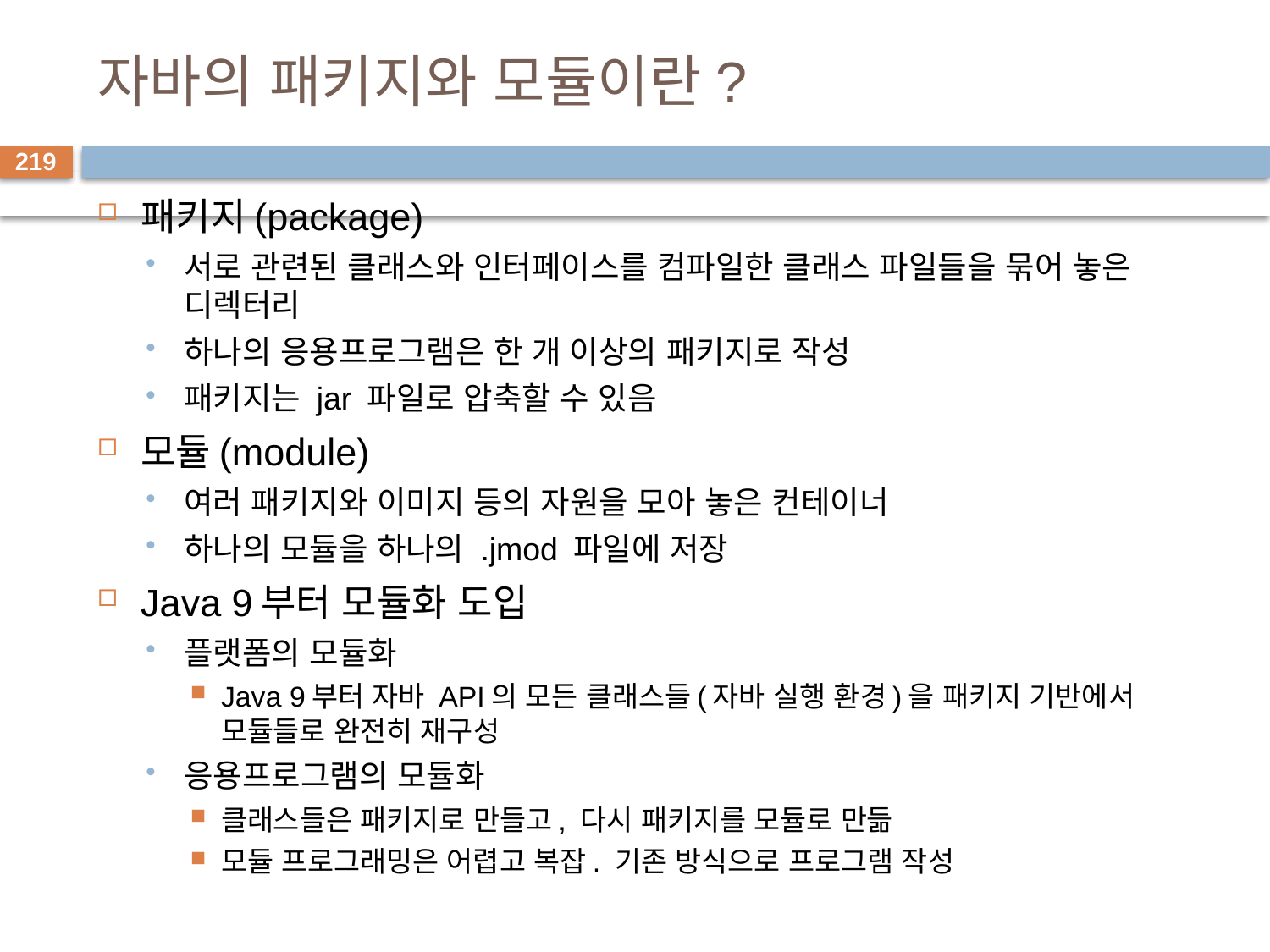

# 자바의 패키지와 모듈이란?
219
패키지(package)
서로 관련된 클래스와 인터페이스를 컴파일한 클래스 파일들을 묶어 놓은 디렉터리
하나의 응용프로그램은 한 개 이상의 패키지로 작성
패키지는 jar 파일로 압축할 수 있음
모듈(module)
여러 패키지와 이미지 등의 자원을 모아 놓은 컨테이너
하나의 모듈을 하나의 .jmod 파일에 저장
Java 9부터 모듈화 도입
플랫폼의 모듈화
Java 9부터 자바 API의 모든 클래스들(자바 실행 환경)을 패키지 기반에서 모듈들로 완전히 재구성
응용프로그램의 모듈화
클래스들은 패키지로 만들고, 다시 패키지를 모듈로 만듦
모듈 프로그래밍은 어렵고 복잡. 기존 방식으로 프로그램 작성